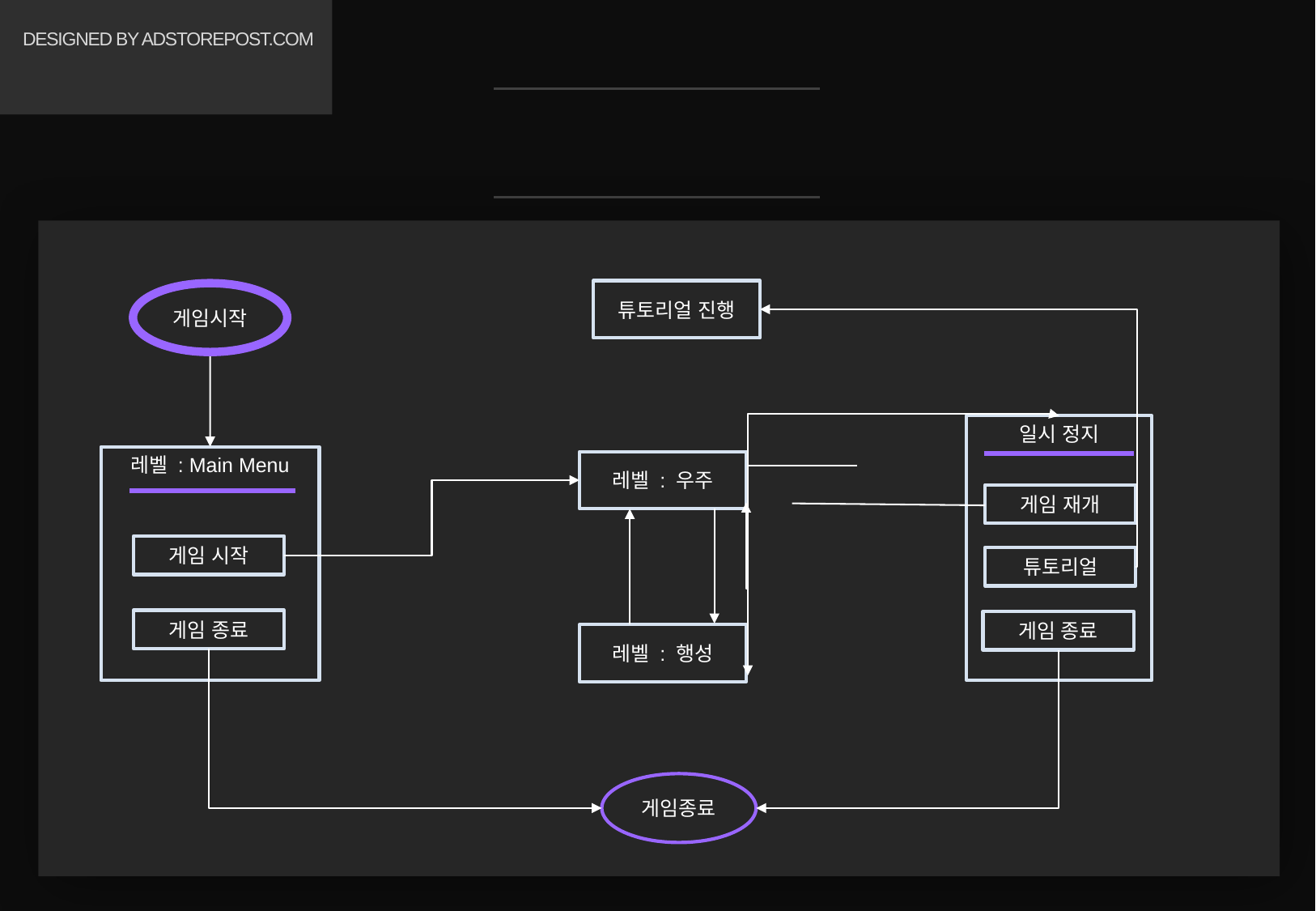

# DESIGNED BY ADSTOREPOST.COM
플로우 차트

튜토리얼 진행
게임시작

일시 정지

게임 재개
게임 종료
튜토리얼
레벨 : Main Menu

게임 시작
게임 종료
레벨 : 우주
레벨 : 행성
게임종료